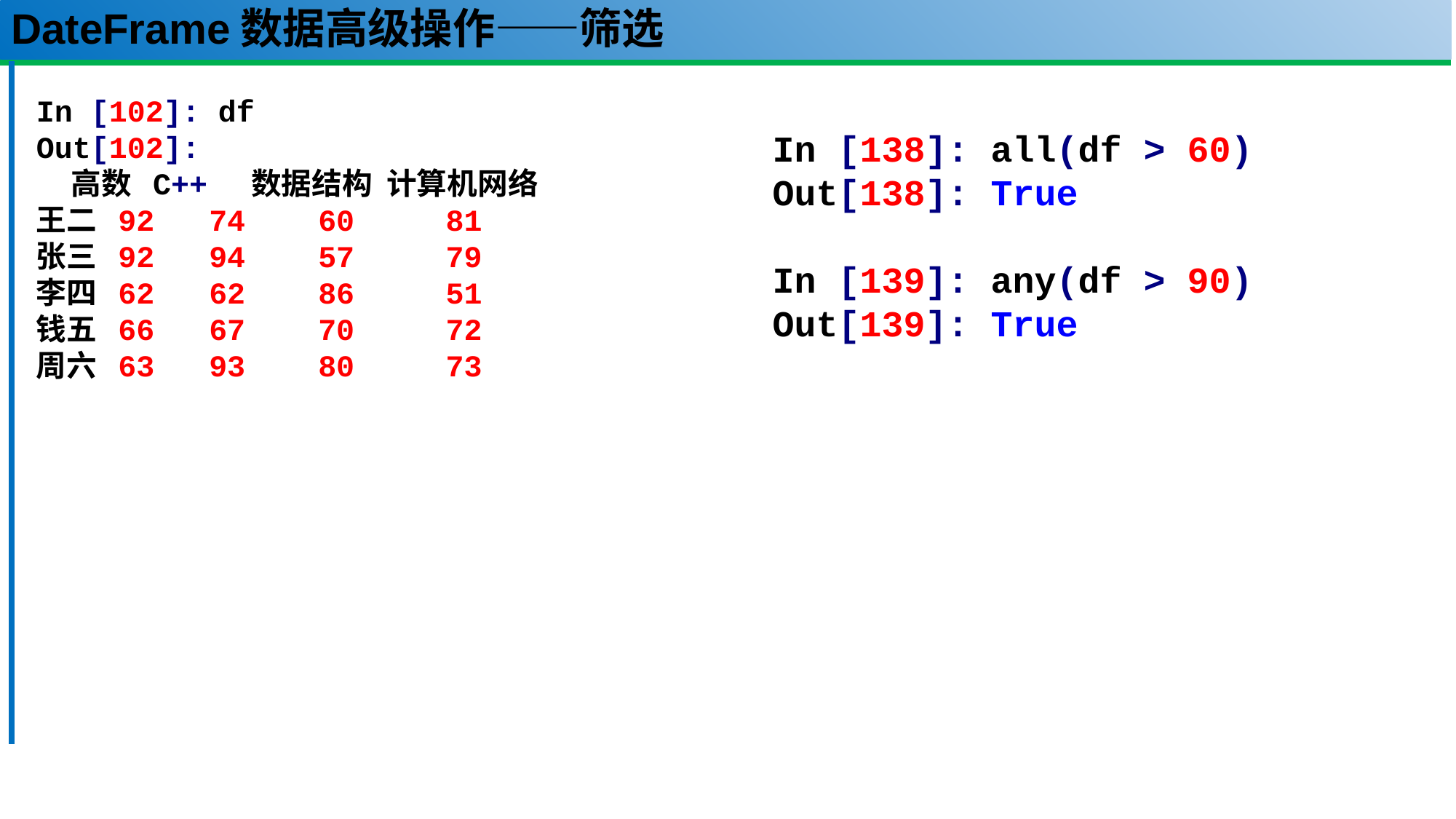

# DateFrame数据高级操作——筛选
In [102]: df
Out[102]:
    高数  C++  数据结构  计算机网络
王二  92   74    60     81
张三  92   94    57     79
李四  62   62    86     51
钱五  66   67    70     72
周六  63   93    80     73
In [138]: all(df > 60)
Out[138]: True

In [139]: any(df > 90)
Out[139]: True